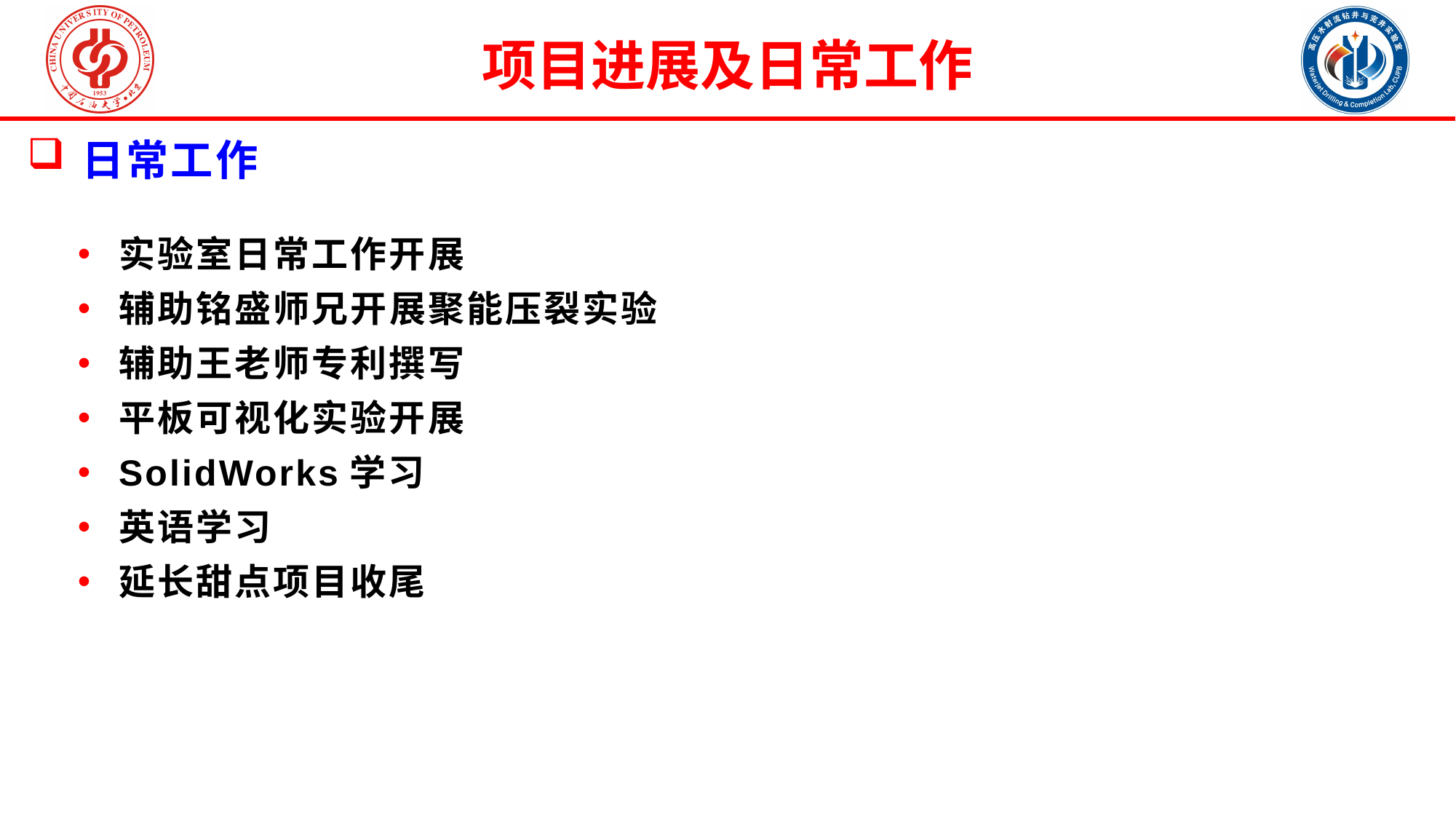

项目进展及日常工作
日常工作
实验室日常工作开展
辅助铭盛师兄开展聚能压裂实验
辅助王老师专利撰写
平板可视化实验开展
SolidWorks学习
英语学习
延长甜点项目收尾